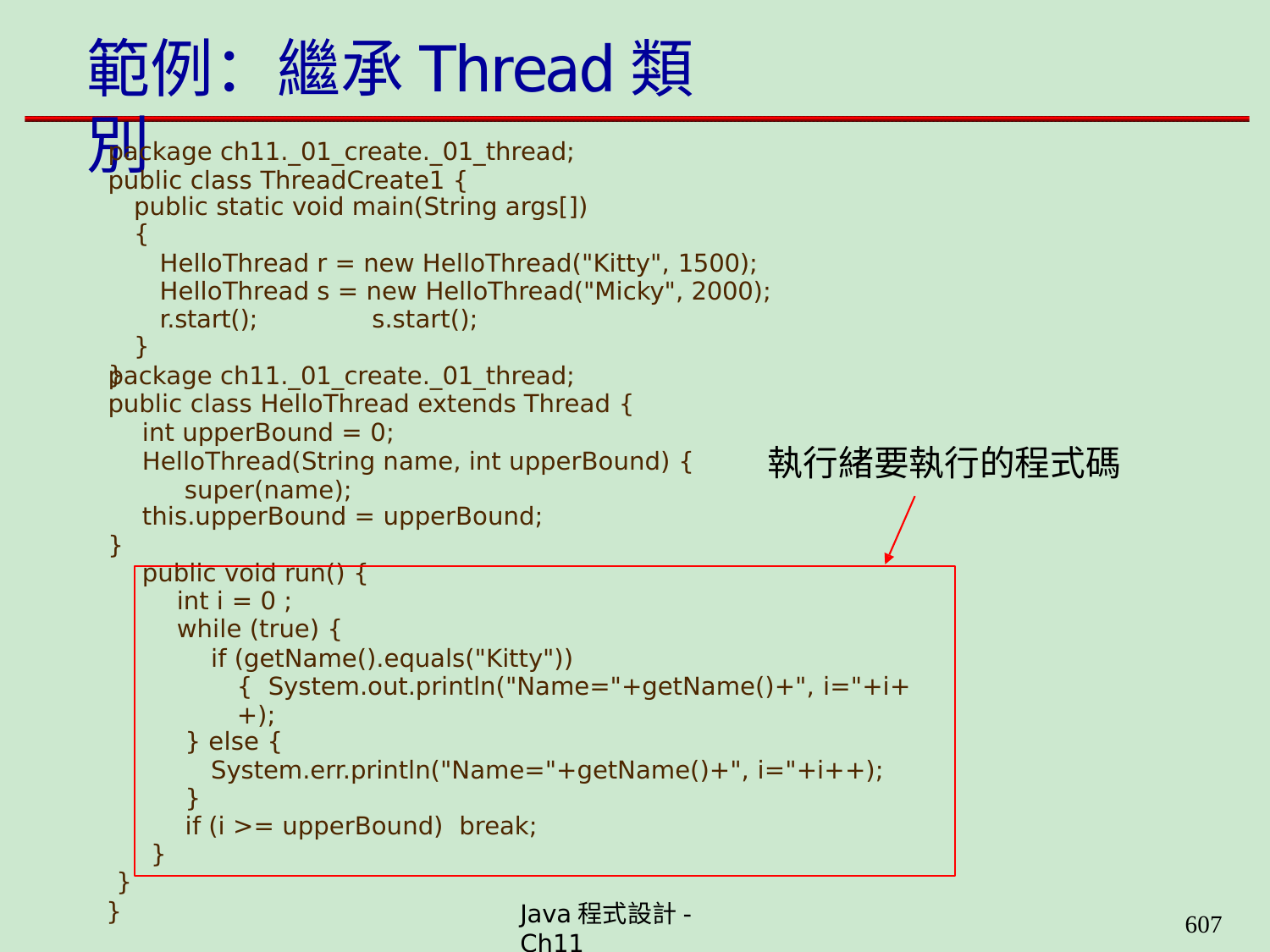

# 範例：繼承Thread類別
package ch11._01_create._01_thread;  public class ThreadCreate1 {
public static void main(String args[]) {
HelloThread r = new HelloThread("Kitty", 1500);  HelloThread s = new HelloThread("Micky", 2000);  r.start();	s.start();
}
}
package ch11._01_create._01_thread;
public class HelloThread extends Thread {
int upperBound = 0;
HelloThread(String name, int upperBound) {  super(name);
this.upperBound = upperBound;
}
執行緒要執行的程式碼

public void run() {
int i = 0 ;
while (true) {
if (getName().equals("Kitty")) {  System.out.println("Name="+getName()+", i="+i++);
} else {
System.err.println("Name="+getName()+", i="+i++);
}
if (i >= upperBound) break;
}
}
}
Java程式設計-Ch11
607